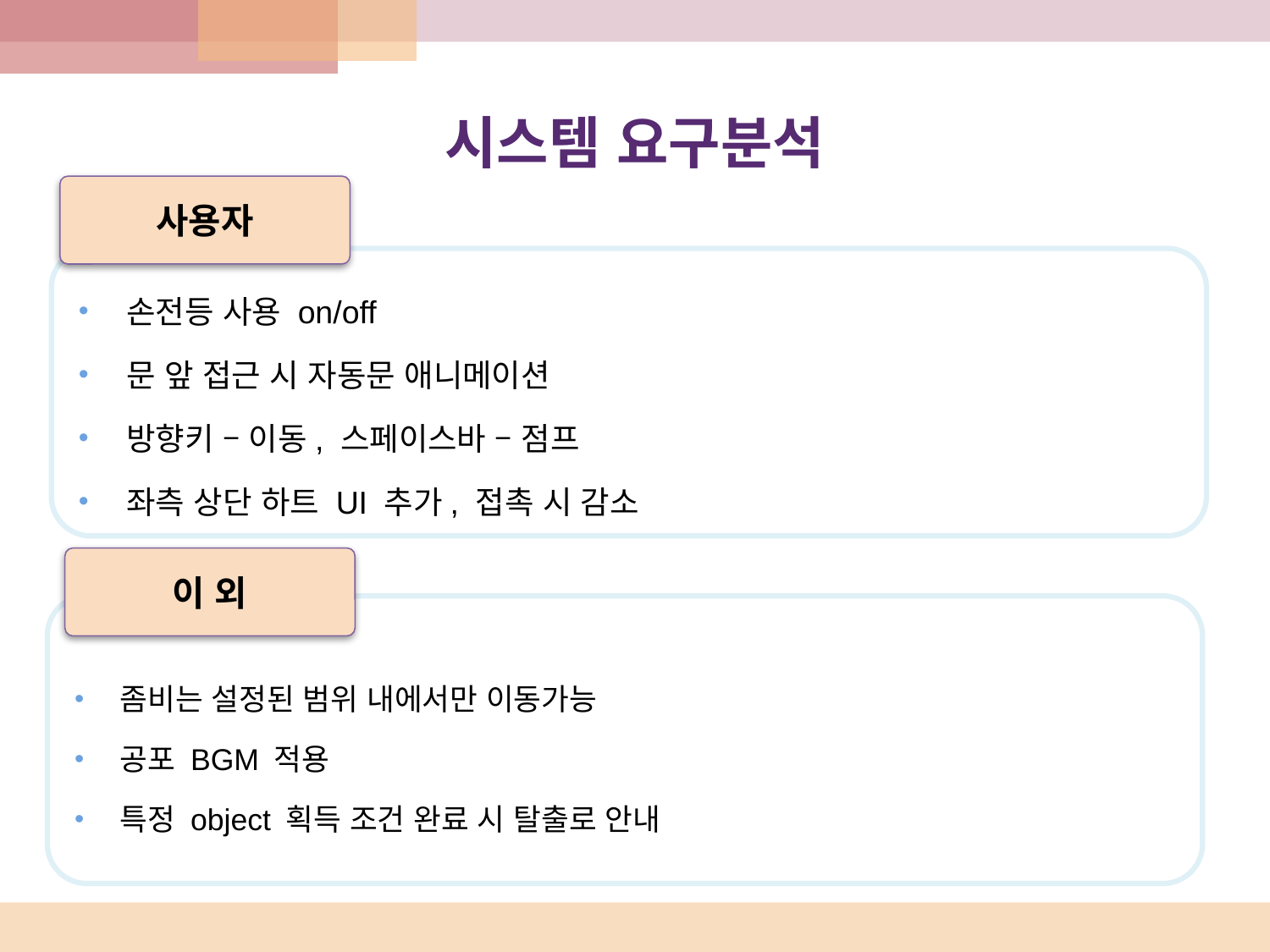

Computer
         Science
# 시스템 요구분석
사용자

손전등 사용 on/off
문 앞 접근 시 자동문 애니메이션
방향키 – 이동, 스페이스바 – 점프
좌측 상단 하트 UI 추가, 접촉 시 감소

이 외

좀비는 설정된 범위 내에서만 이동가능
공포 BGM 적용
특정 object 획득 조건 완료 시 탈출로 안내